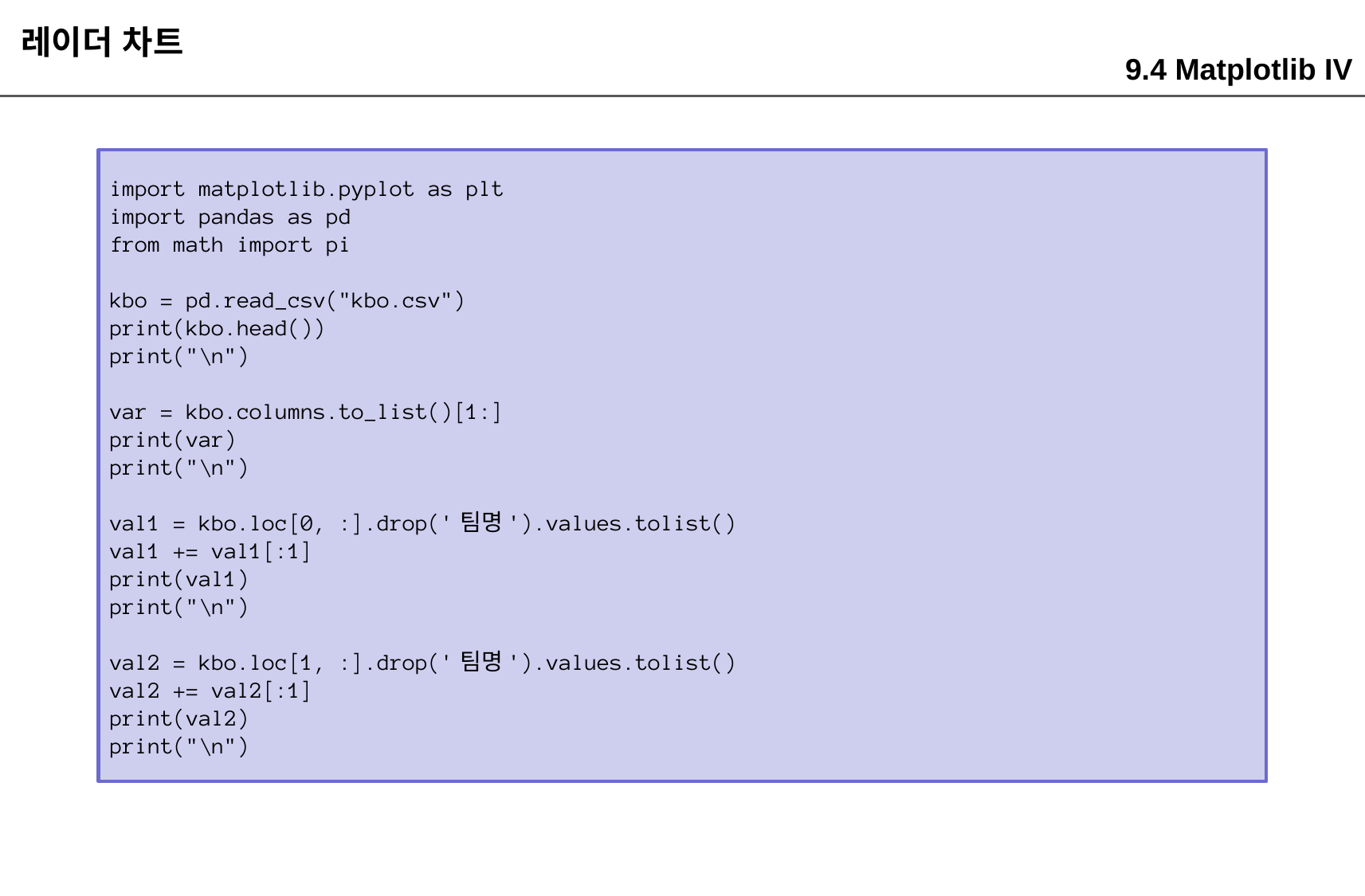

레이더 차트
9.4 Matplotlib IV
import matplotlib.pyplot as plt
import pandas as pd
from math import pi

kbo = pd.read_csv("kbo.csv")
print(kbo.head())
print("\n")

var = kbo.columns.to_list()[1:]
print(var)
print("\n")

val1 = kbo.loc[0, :].drop('팀명').values.tolist()
val1 += val1[:1]
print(val1)
print("\n")

val2 = kbo.loc[1, :].drop('팀명').values.tolist()
val2 += val2[:1]
print(val2)
print("\n")